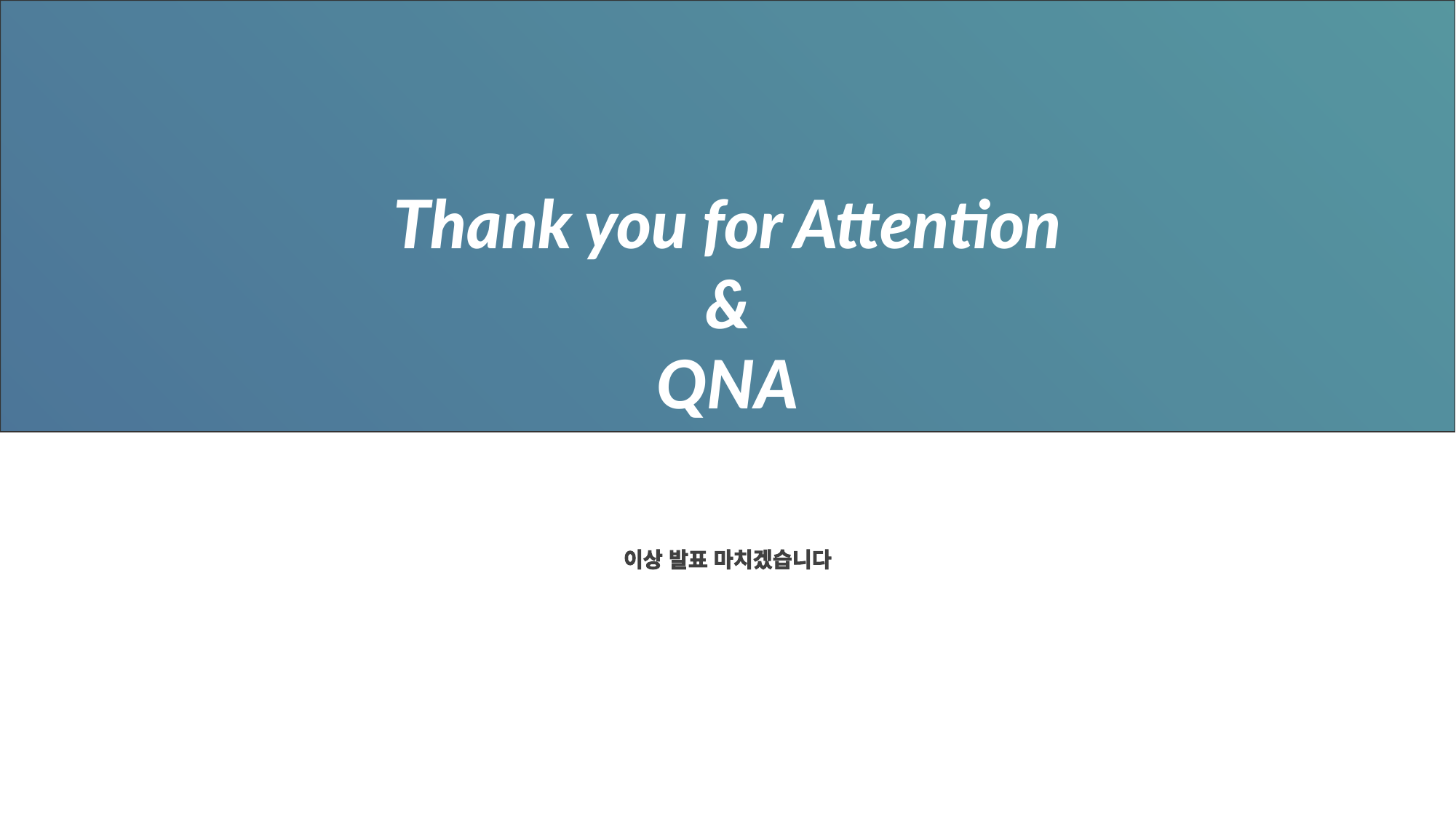

Thank you for Attention
&
QNA

이상 발표 마치겠습니다